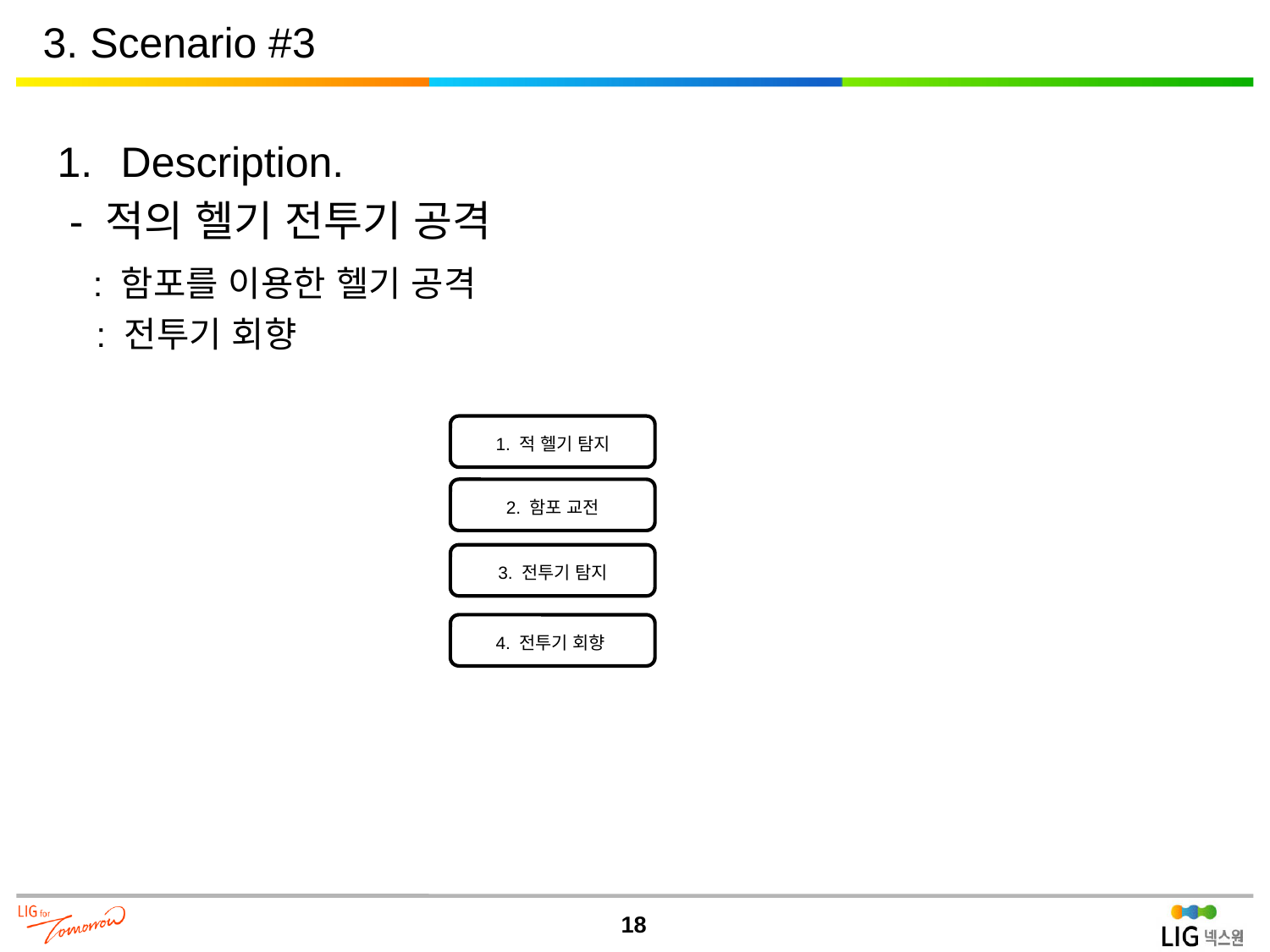

3. Scenario #3
Description.
 - 적의 헬기 전투기 공격
   : 함포를 이용한 헬기 공격
    : 전투기 회향
1. 적 헬기 탐지
2. 함포 교전
3. 전투기 탐지
4. 전투기 회향